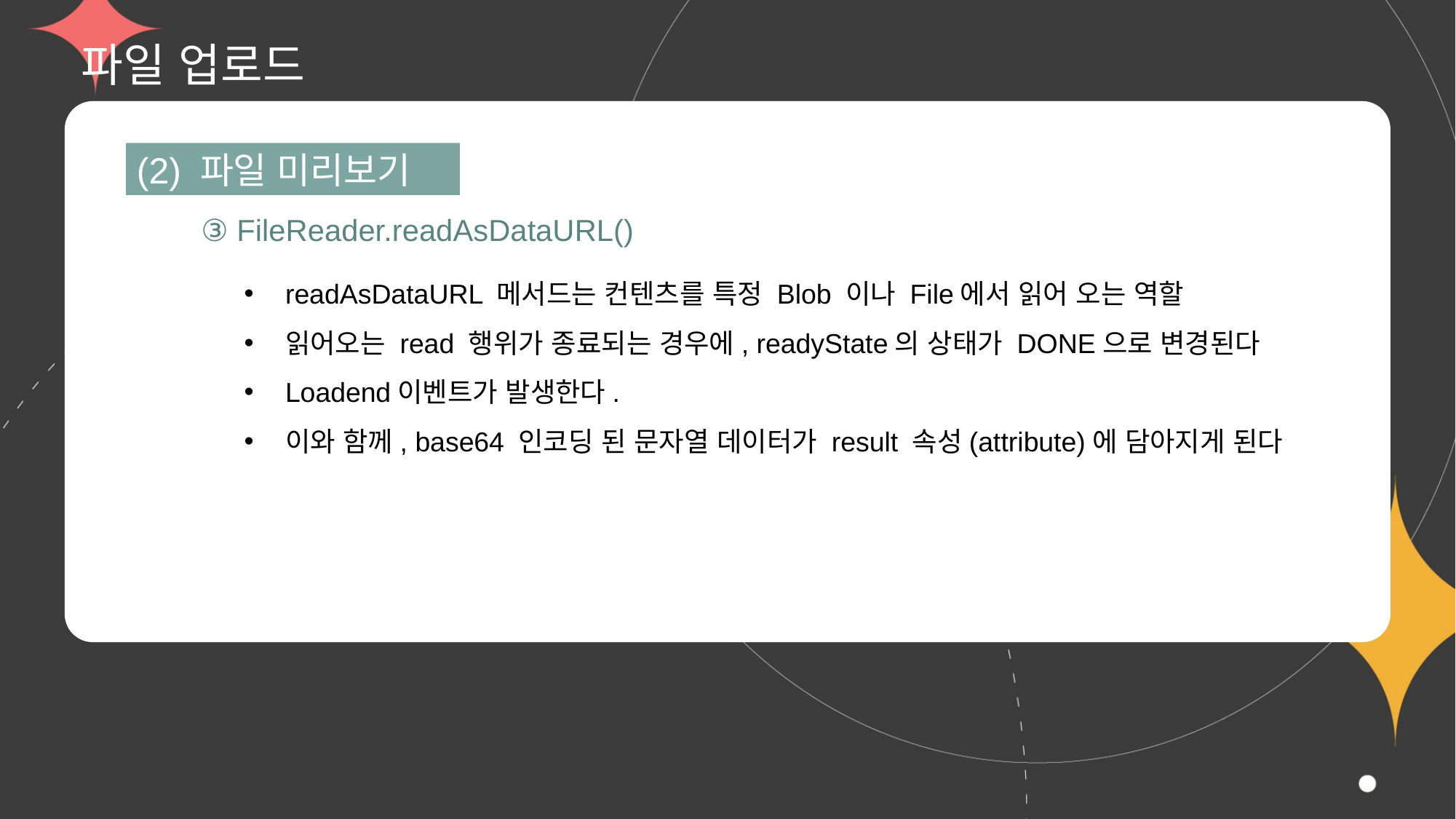

# 파일 업로드
(2) 파일 미리보기
③ FileReader.readAsDataURL()
readAsDataURL 메서드는 컨텐츠를 특정 Blob 이나 File에서 읽어 오는 역할
읽어오는 read 행위가 종료되는 경우에, readyState의 상태가 DONE으로 변경된다
Loadend이벤트가 발생한다.
이와 함께, base64 인코딩 된 문자열 데이터가 result 속성(attribute)에 담아지게 된다